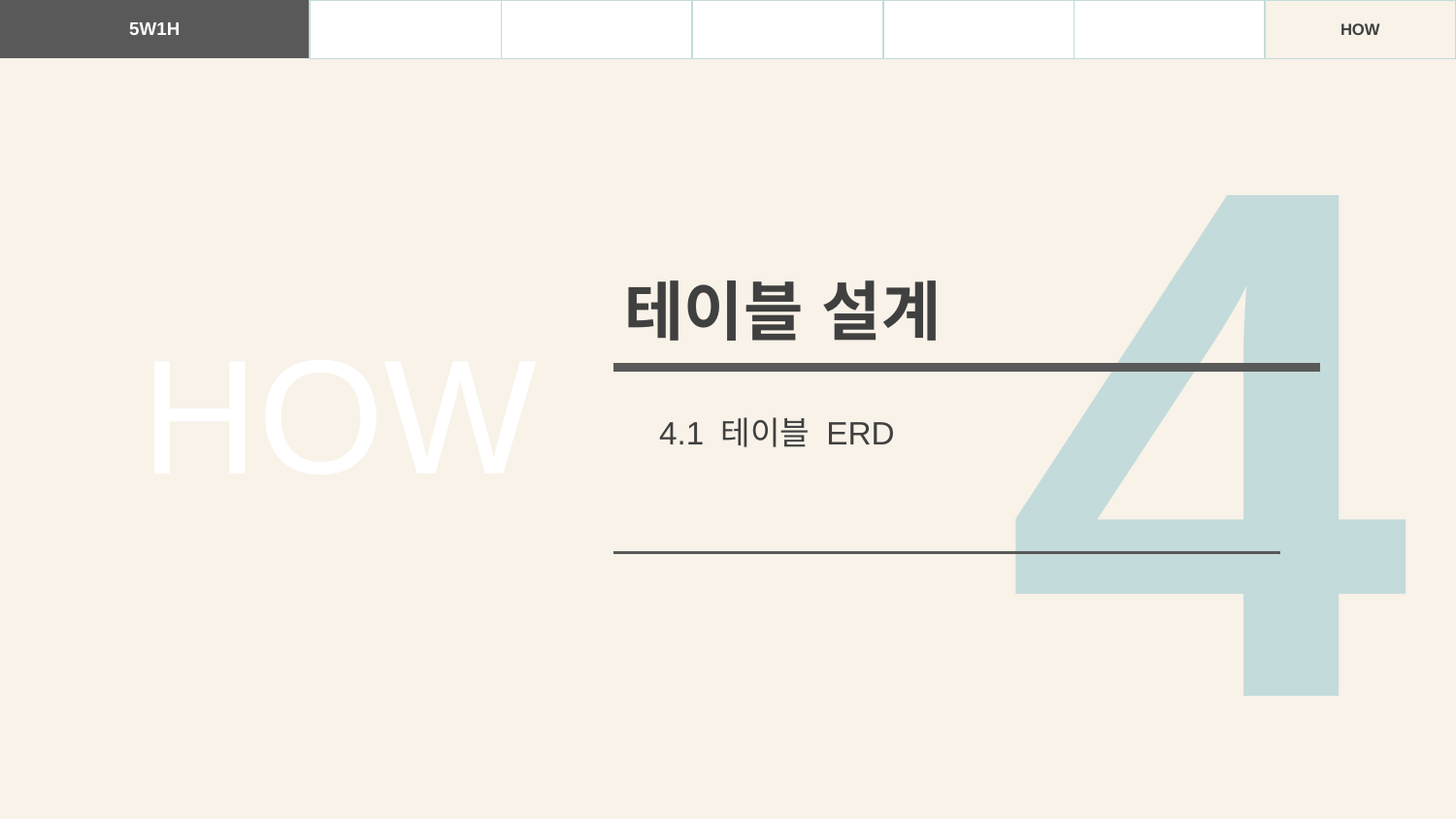

| 5W1H | WHAT | WHY | WHO | WHEN | WHERE | HOW |
| --- | --- | --- | --- | --- | --- | --- |
4
테이블 설계
HOW
4.1 테이블 ERD